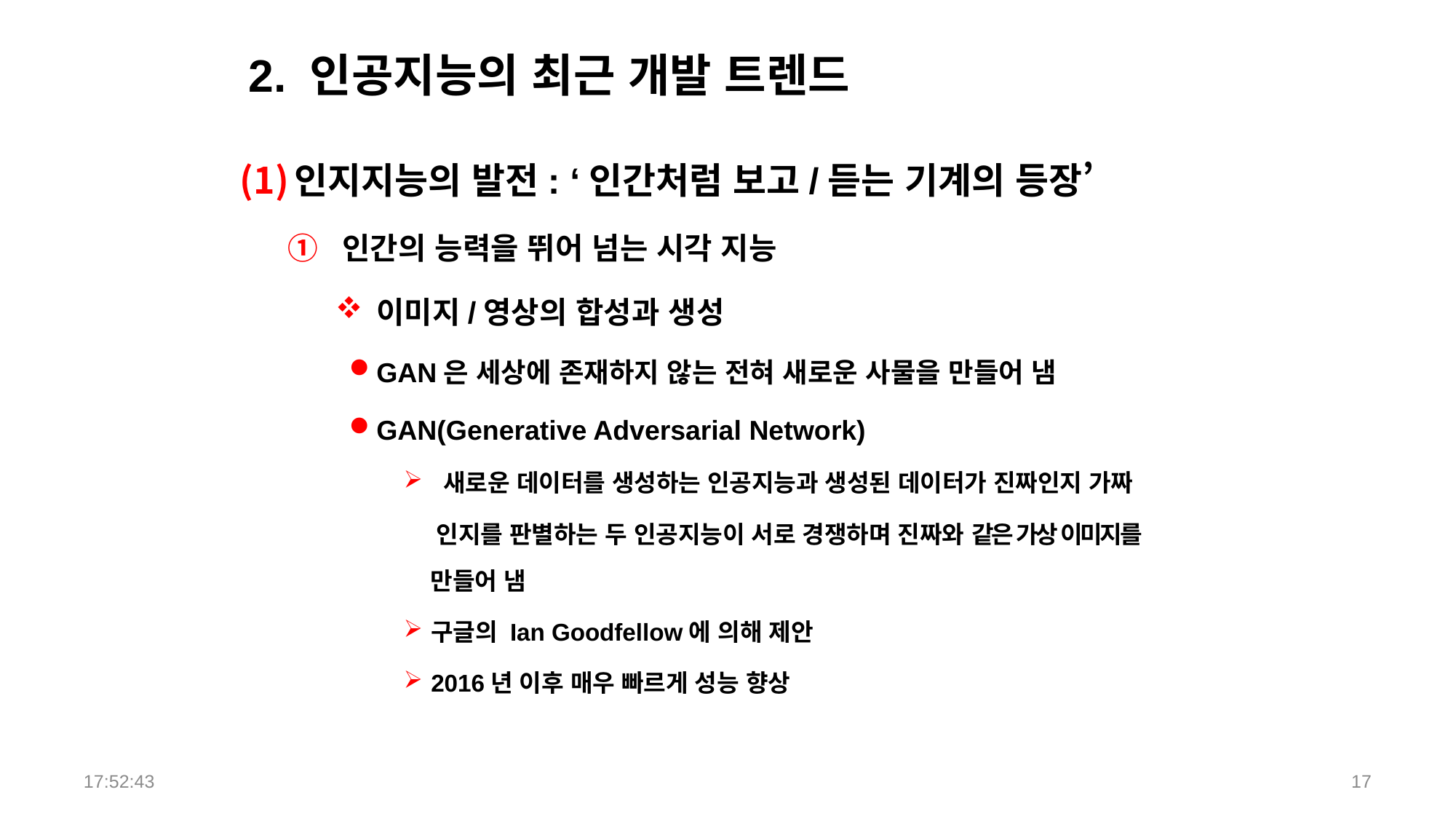

# 2. 인공지능의 최근 개발 트렌드
인지지능의 발전: ‘인간처럼 보고/듣는 기계의 등장’
인간의 능력을 뛰어 넘는 시각 지능
이미지/영상의 합성과 생성
GAN은 세상에 존재하지 않는 전혀 새로운 사물을 만들어 냄
GAN(Generative Adversarial Network)
 새로운 데이터를 생성하는 인공지능과 생성된 데이터가 진짜인지 가짜
    인지를 판별하는 두 인공지능이 서로 경쟁하며 진짜와 같은 가상 이미지를
    만들어 냄
구글의 Ian Goodfellow에 의해 제안
2016년 이후 매우 빠르게 성능 향상
17:52:43
17